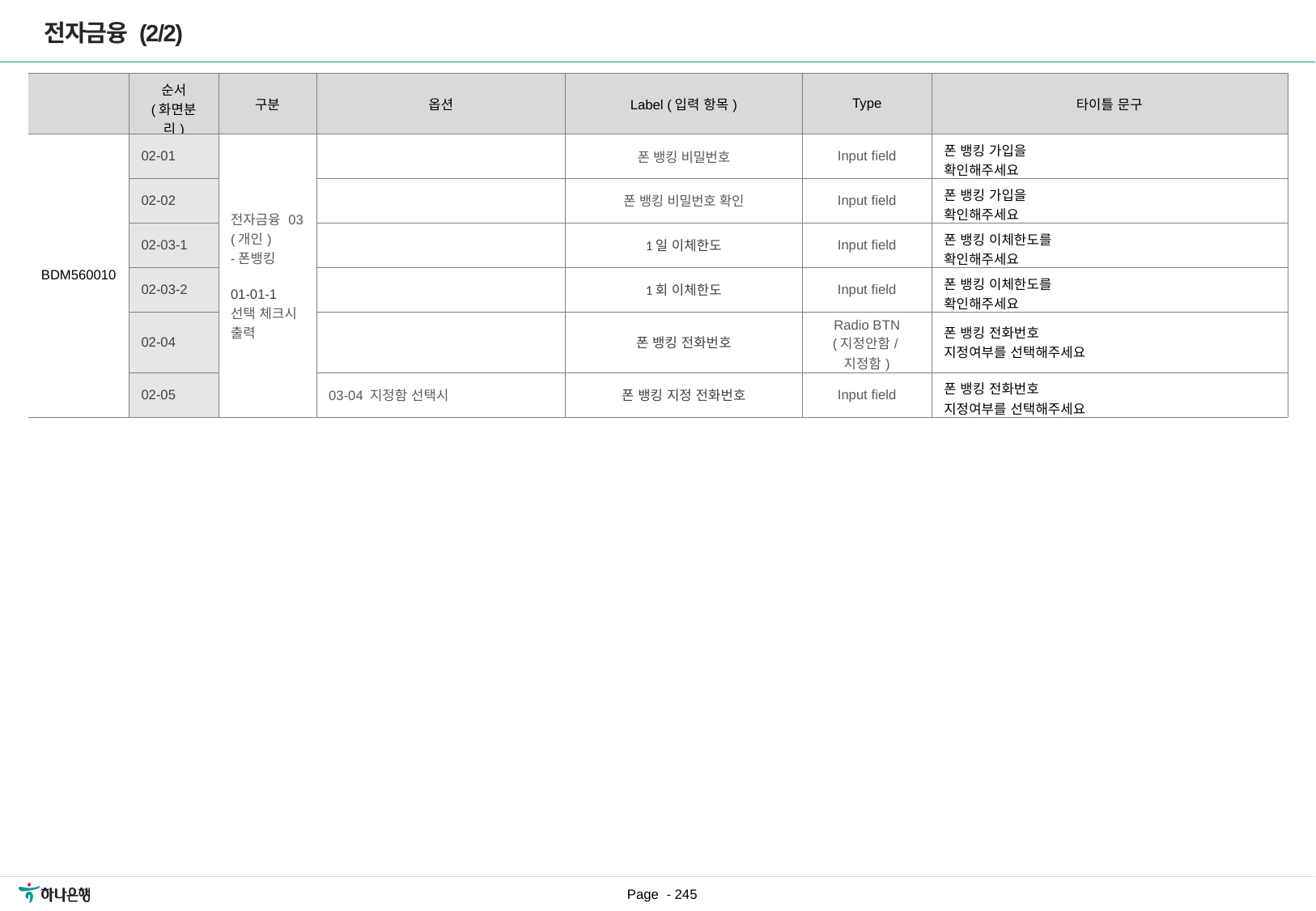

전자금융 (2/2)
|  | 순서 (화면분리) | 구분 | 옵션 | Label (입력 항목) | Type | 타이틀 문구 |
| --- | --- | --- | --- | --- | --- | --- |
| BDM560010 | 02-01 | 전자금융 03 (개인) -폰뱅킹 01-01-1 선택 체크시 출력 |  | 폰 뱅킹 비밀번호 | Input field | 폰 뱅킹 가입을 확인해주세요 |
|  | 02-02 |  |  | 폰 뱅킹 비밀번호 확인 | Input field | 폰 뱅킹 가입을 확인해주세요 |
|  | 02-03-1 |  |  | 1일 이체한도 | Input field | 폰 뱅킹 이체한도를 확인해주세요 |
|  | 02-03-2 |  |  | 1회 이체한도 | Input field | 폰 뱅킹 이체한도를 확인해주세요 |
|  | 02-04 |  |  | 폰 뱅킹 전화번호 | Radio BTN (지정안함/지정함) | 폰 뱅킹 전화번호 지정여부를 선택해주세요 |
|  | 02-05 |  | 03-04 지정함 선택시 | 폰 뱅킹 지정 전화번호 | Input field | 폰 뱅킹 전화번호 지정여부를 선택해주세요 |